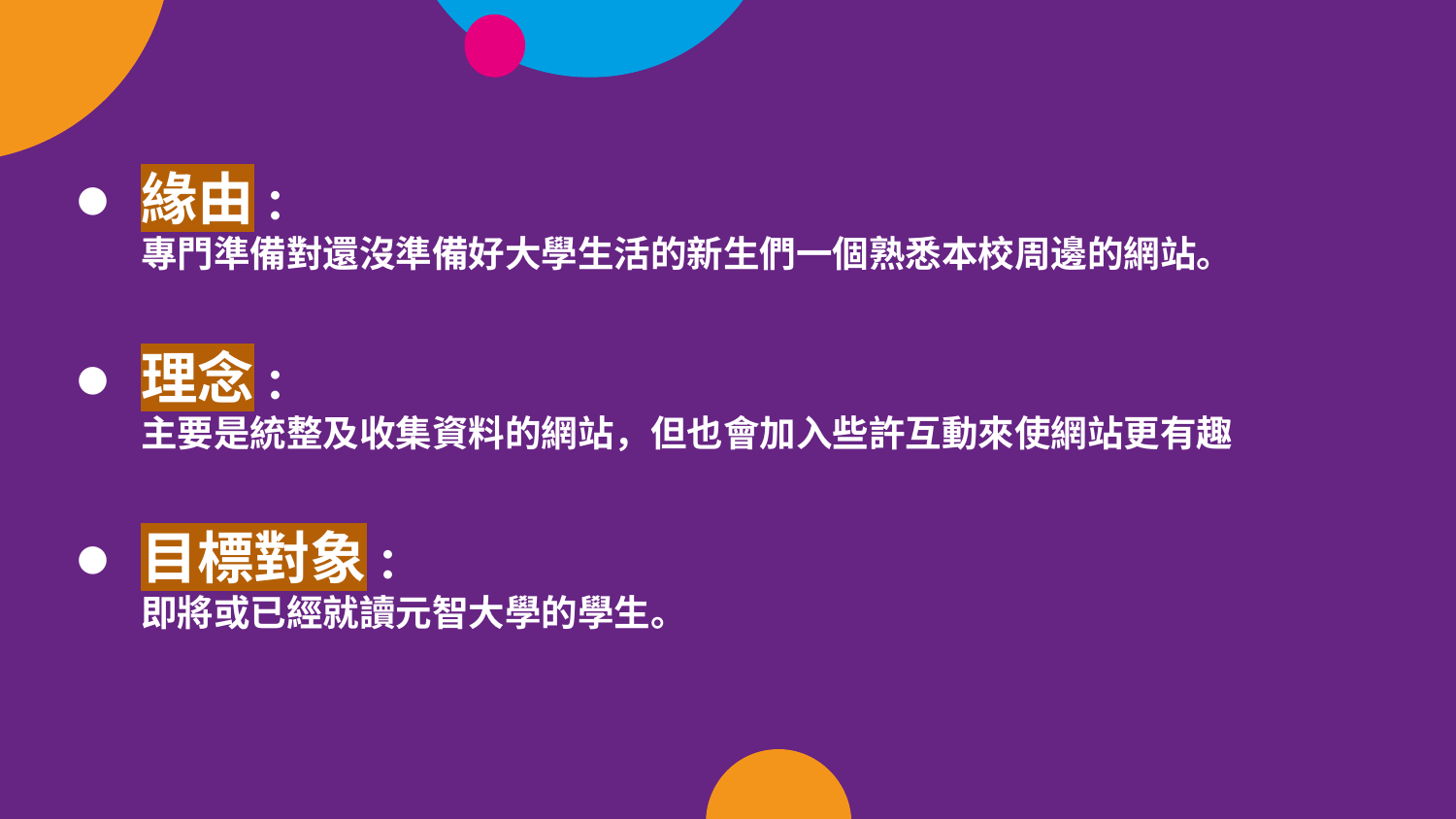

緣由:
專門準備對還沒準備好大學生活的新生們一個熟悉本校周邊的網站。

理念:
主要是統整及收集資料的網站，但也會加入些許互動來使網站更有趣

目標對象:
即將或已經就讀元智大學的學生。